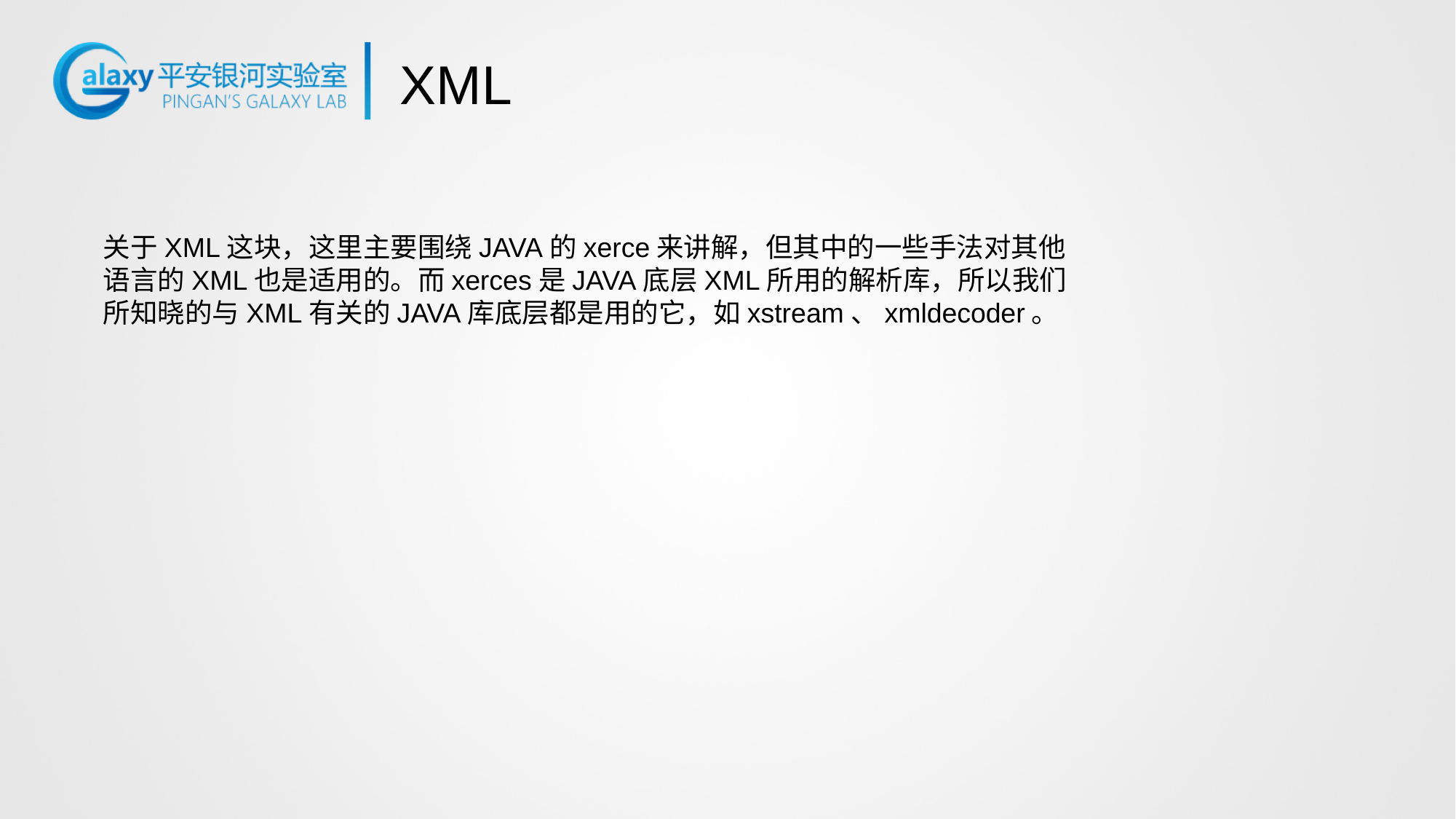

# XML
关于XML这块，这里主要围绕JAVA的xerce来讲解，但其中的一些手法对其他语言的XML也是适用的。而xerces是JAVA底层XML所用的解析库，所以我们所知晓的与XML有关的JAVA库底层都是用的它，如xstream、xmldecoder。